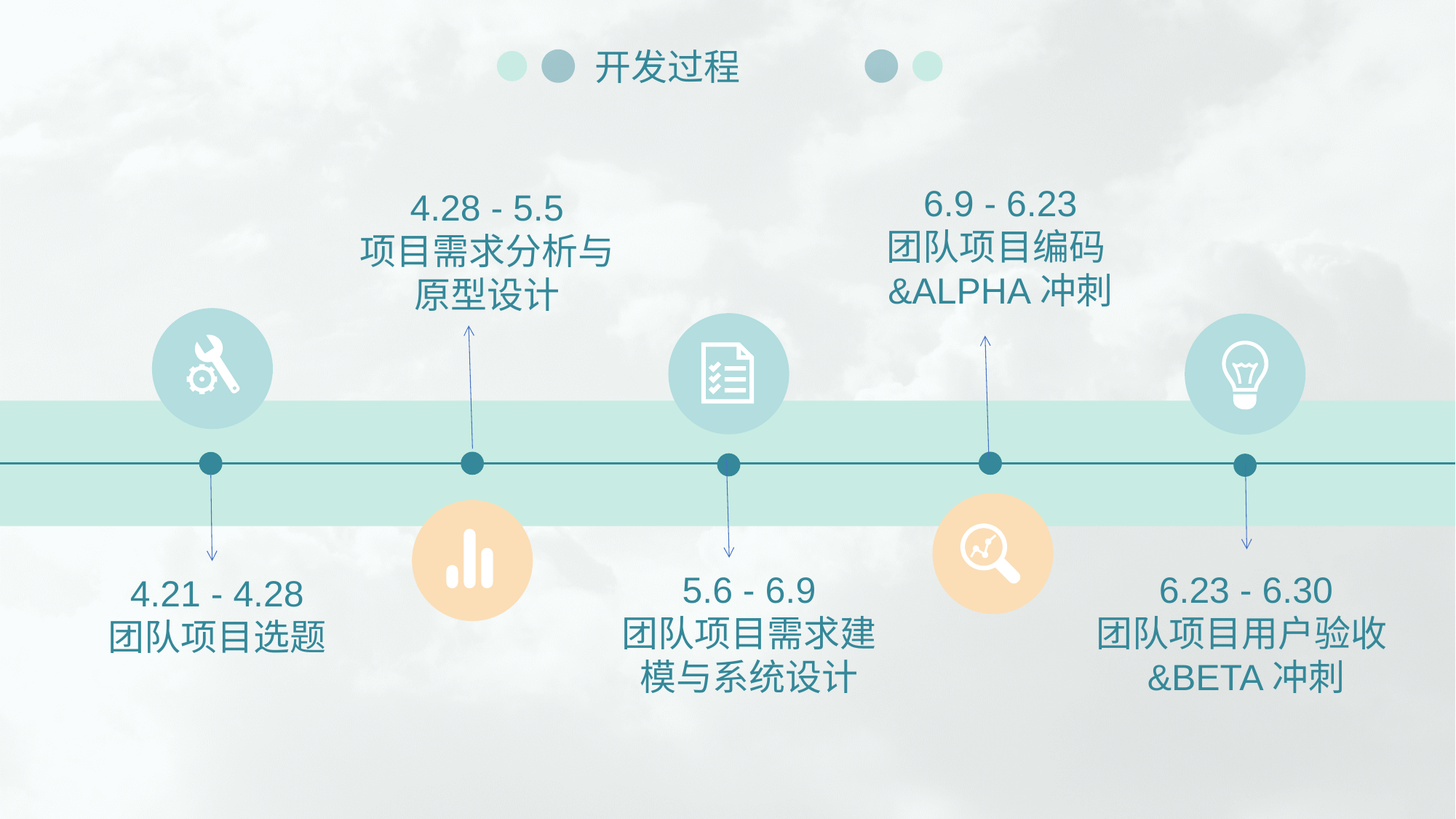

开发过程

6.9 - 6.23
团队项目编码&ALPHA冲刺
4.28 - 5.5
项目需求分析与原型设计

5.6 - 6.9
团队项目需求建模与系统设计
6.23 - 6.30
团队项目用户验收&BETA冲刺
4.21 - 4.28
团队项目选题